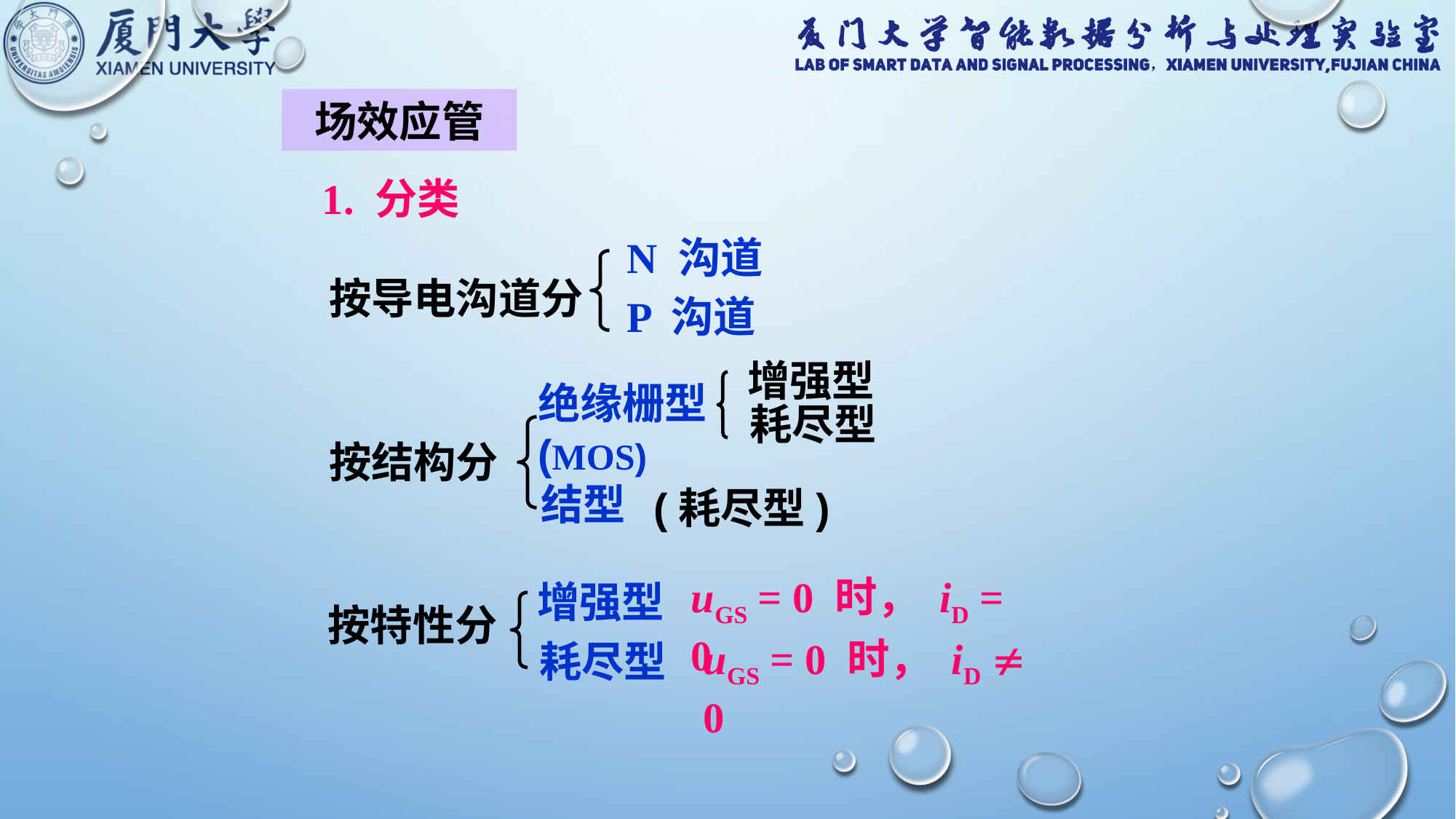

场效应管
1. 分类
N 沟道

按导电沟道分
P 沟道
增强型
绝缘栅型
(MOS)

耗尽型

按结构分
结型
(耗尽型)
uGS = 0 时， iD = 0
增强型

按特性分
uGS = 0 时， iD ≠ 0
耗尽型
318